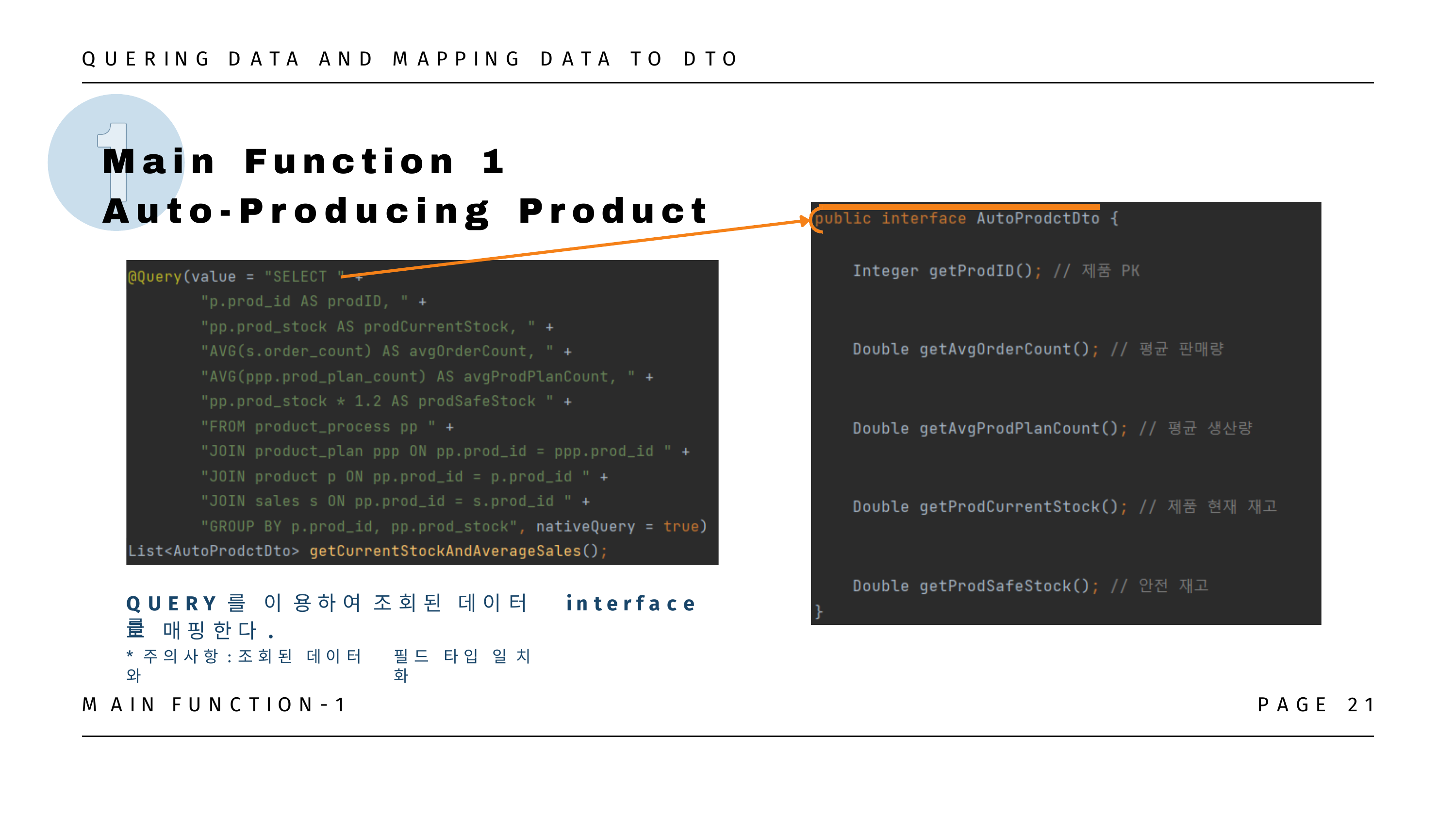

Q U E R I N G	D A T A	A N D	M A P P I N G	D A T A	T O	D T O

# Main	Function	1
Auto-Producing	Product

Q U E R Y 를	이 용 하 여	조 회 된	데 이 터 를
i n t e r f a c e
로	매 핑 한 다 .
* 주 의 사 항 :	조 회 된	데 이 터 와
필 드	타 입	일 치 화
M A I N	F U N C T I O N - 1
P A G E	2 1